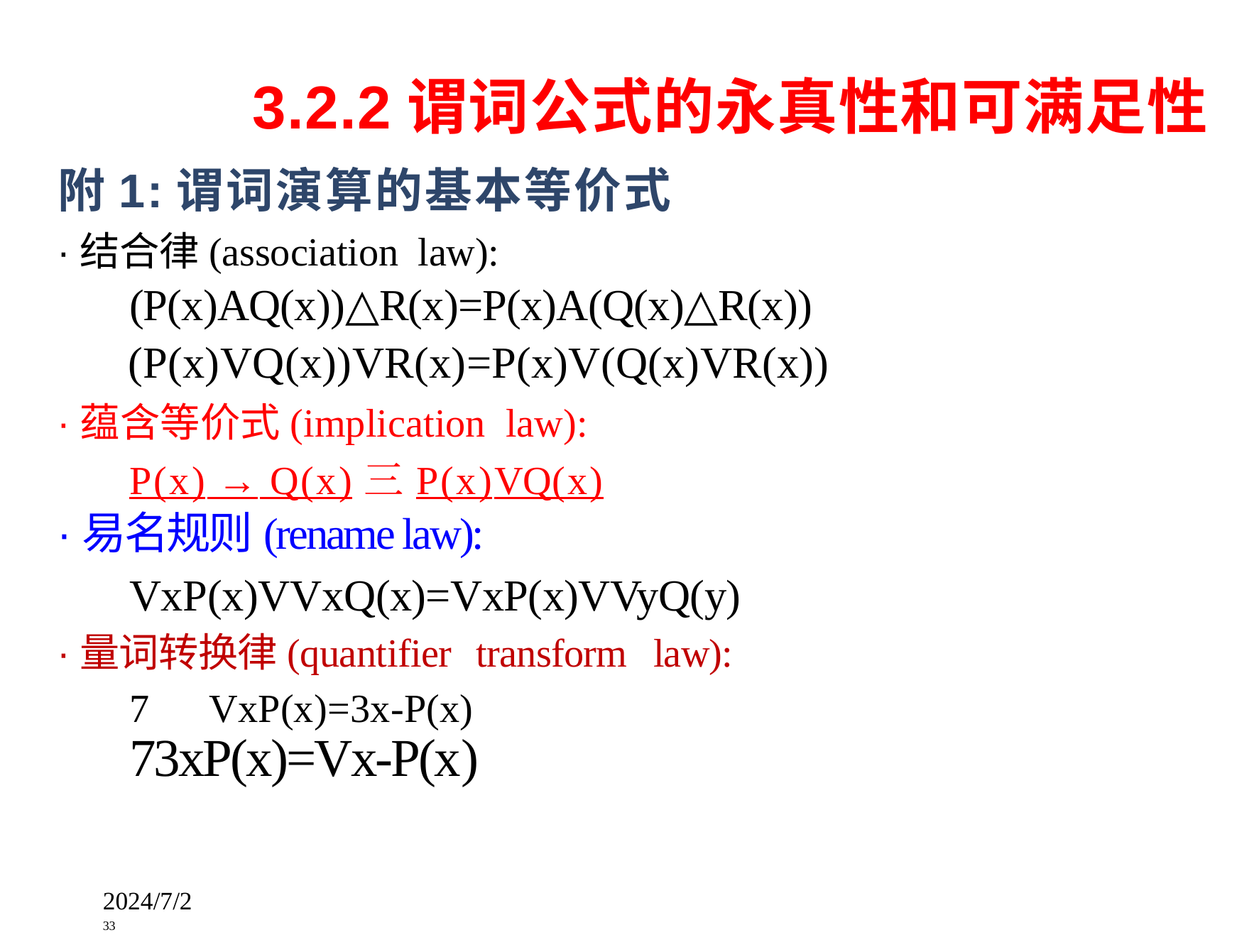

3.2.2谓词公式的永真性和可满足性
附1:谓词演算的基本等价式
·结合律(association  law):
(P(x)AQ(x))△R(x)=P(x)A(Q(x)△R(x))
(P(x)VQ(x))VR(x)=P(x)V(Q(x)VR(x))
·蕴含等价式(implication law):
P(x) → Q(x)三P(x)VQ(x)
·易名规则(rename law):
VxP(x)VVxQ(x)=VxP(x)VVyQ(y)
·量词转换律(quantifier  transform  law):
7     VxP(x)=3x-P(x)
73xP(x)=Vx-P(x)

2024/7/2                                                                                                                                                      33